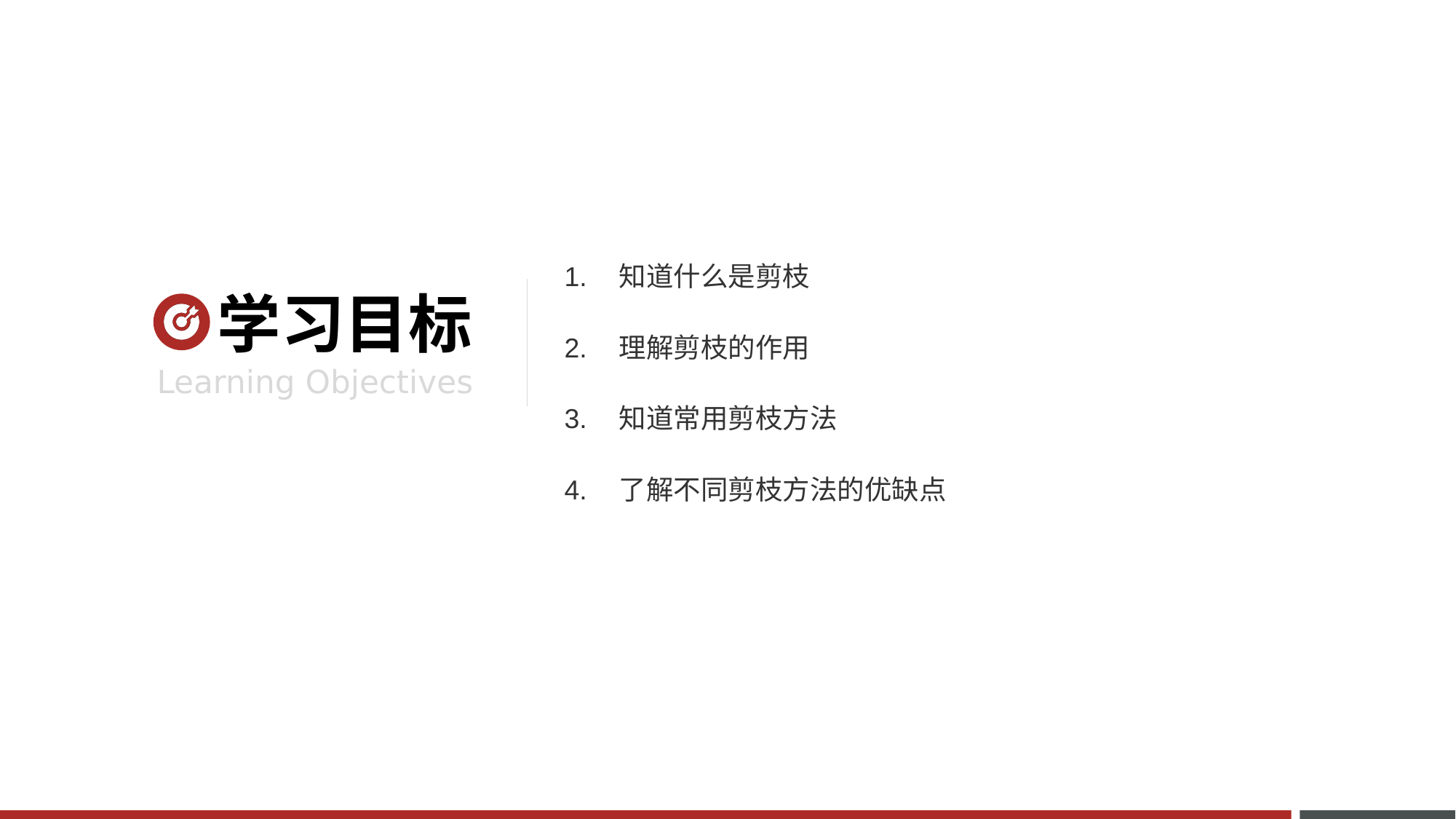

知道什么是剪枝
理解剪枝的作用
知道常用剪枝方法
了解不同剪枝方法的优缺点